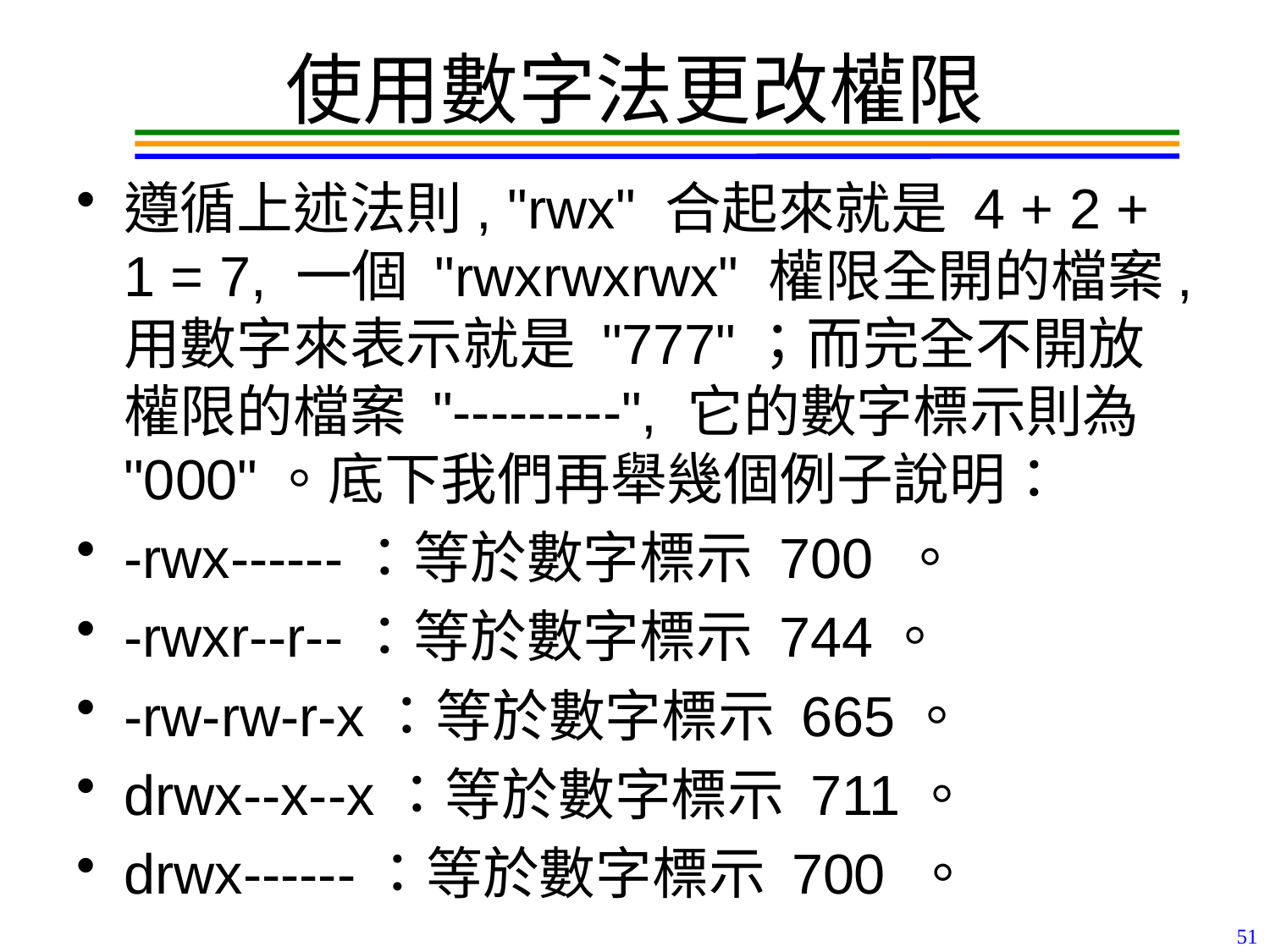

# 使用數字法更改權限
遵循上述法則, "rwx" 合起來就是 4 + 2 + 1 = 7, 一個 "rwxrwxrwx" 權限全開的檔案, 用數字來表示就是 "777"；而完全不開放權限的檔案 "---------", 它的數字標示則為 "000"。底下我們再舉幾個例子說明：
-rwx------：等於數字標示 700 。
-rwxr--r--：等於數字標示 744。
-rw-rw-r-x：等於數字標示 665。
drwx--x--x：等於數字標示 711。
drwx------：等於數字標示 700 。

51